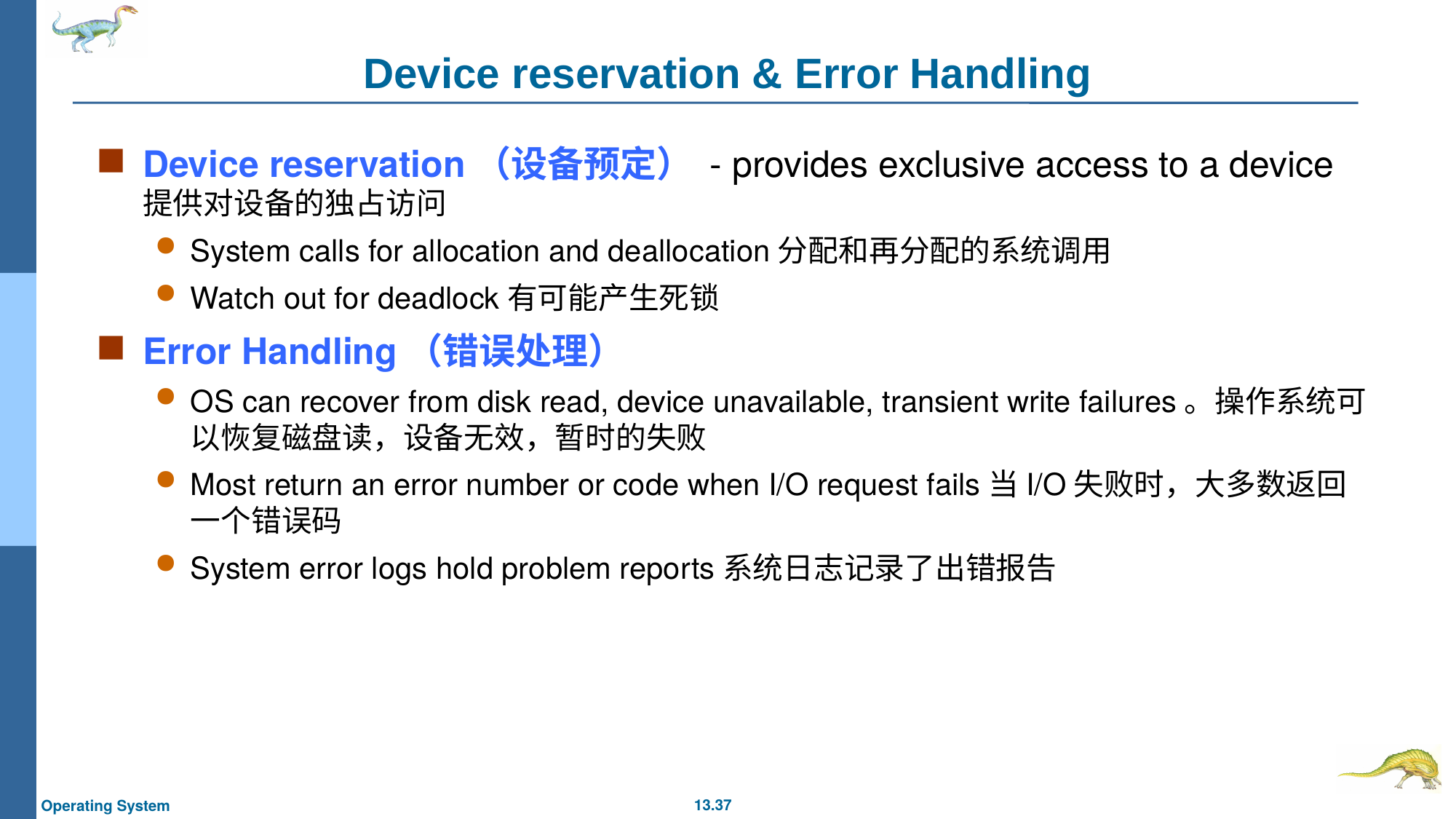

# Device reservation & Error Handling
Device reservation（设备预定） - provides exclusive access to a device提供对设备的独占访问
System calls for allocation and deallocation分配和再分配的系统调用
Watch out for deadlock有可能产生死锁
Error Handling（错误处理）
OS can recover from disk read, device unavailable, transient write failures。操作系统可以恢复磁盘读，设备无效，暂时的失败
Most return an error number or code when I/O request fails当I/O失败时，大多数返回一个错误码
System error logs hold problem reports系统日志记录了出错报告